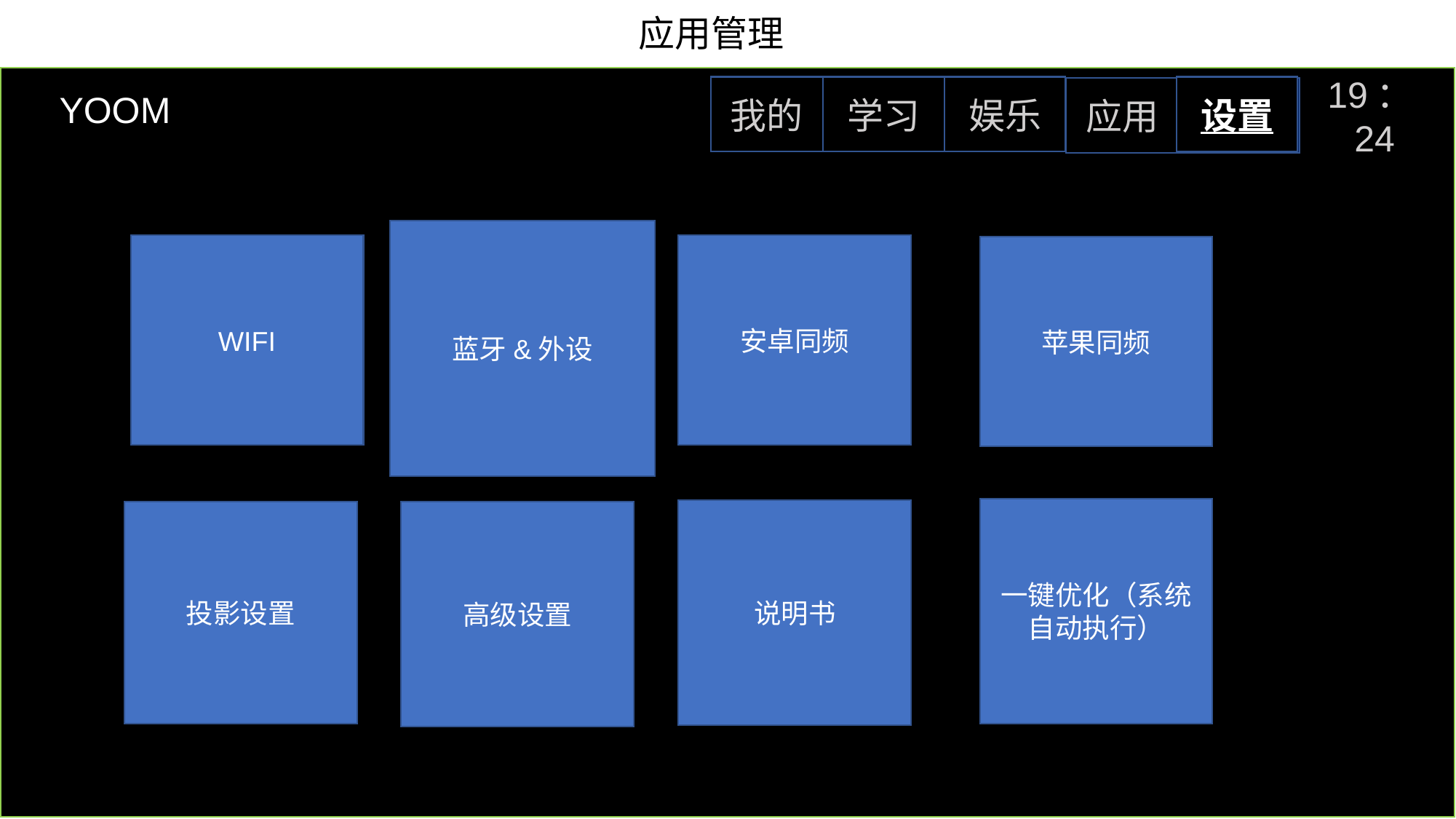

# 应用管理

YOOM
设置
我的
学习
娱乐
应用
设置
19：24
蓝牙&外设
WIFI
安卓同频
苹果同频
一键优化（系统自动执行）
说明书
投影设置
高级设置